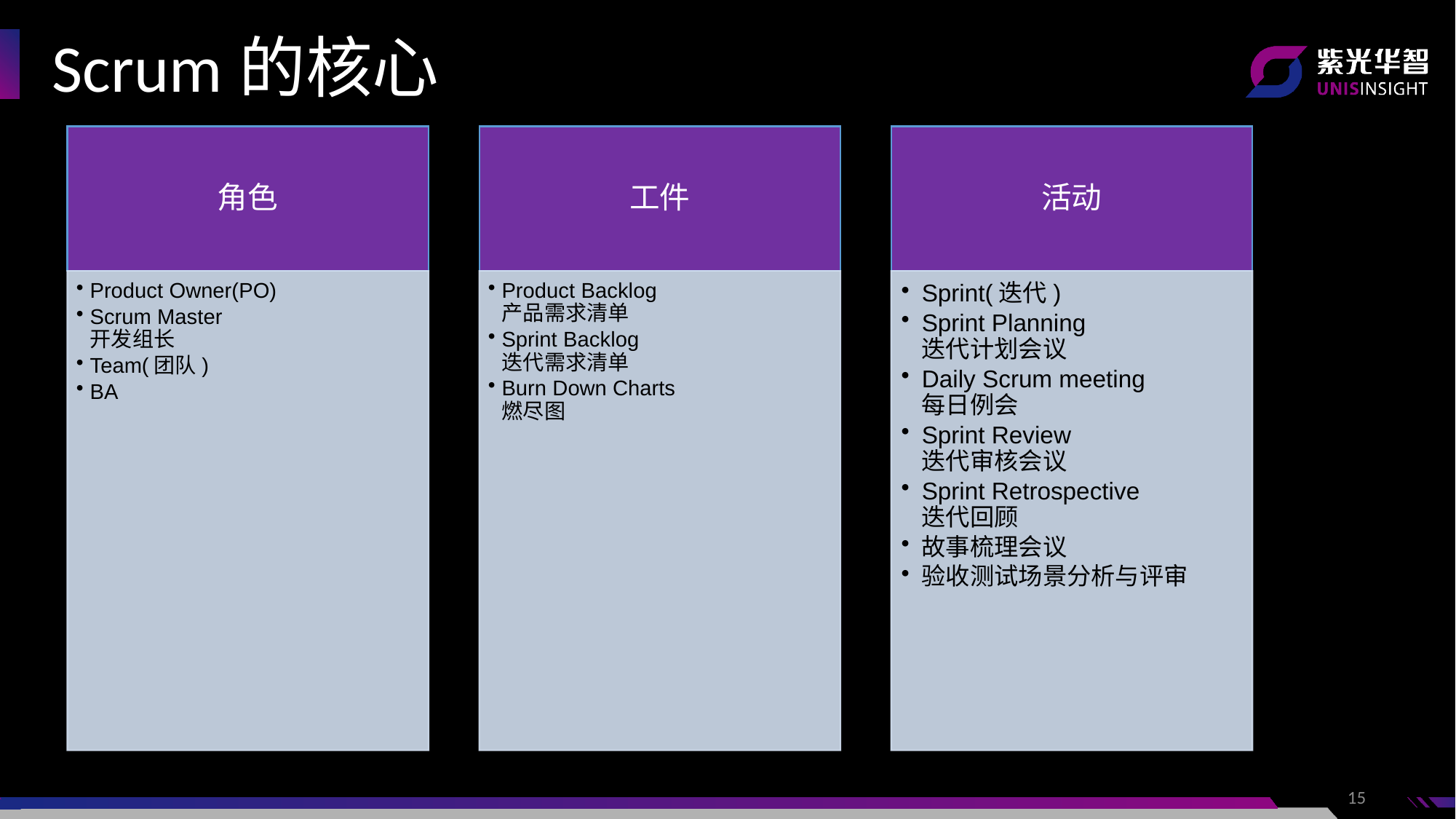

Scrum的核心
角色
Product Owner(PO)
Scrum Master
开发组长
Team(团队)
BA
工件
Product Backlog
产品需求清单
Sprint Backlog
迭代需求清单
Burn Down Charts
燃尽图
活动
Sprint(迭代)
Sprint Planning
迭代计划会议
Daily Scrum meeting
每日例会
Sprint Review
迭代审核会议
Sprint Retrospective
迭代回顾
故事梳理会议
验收测试场景分析与评审